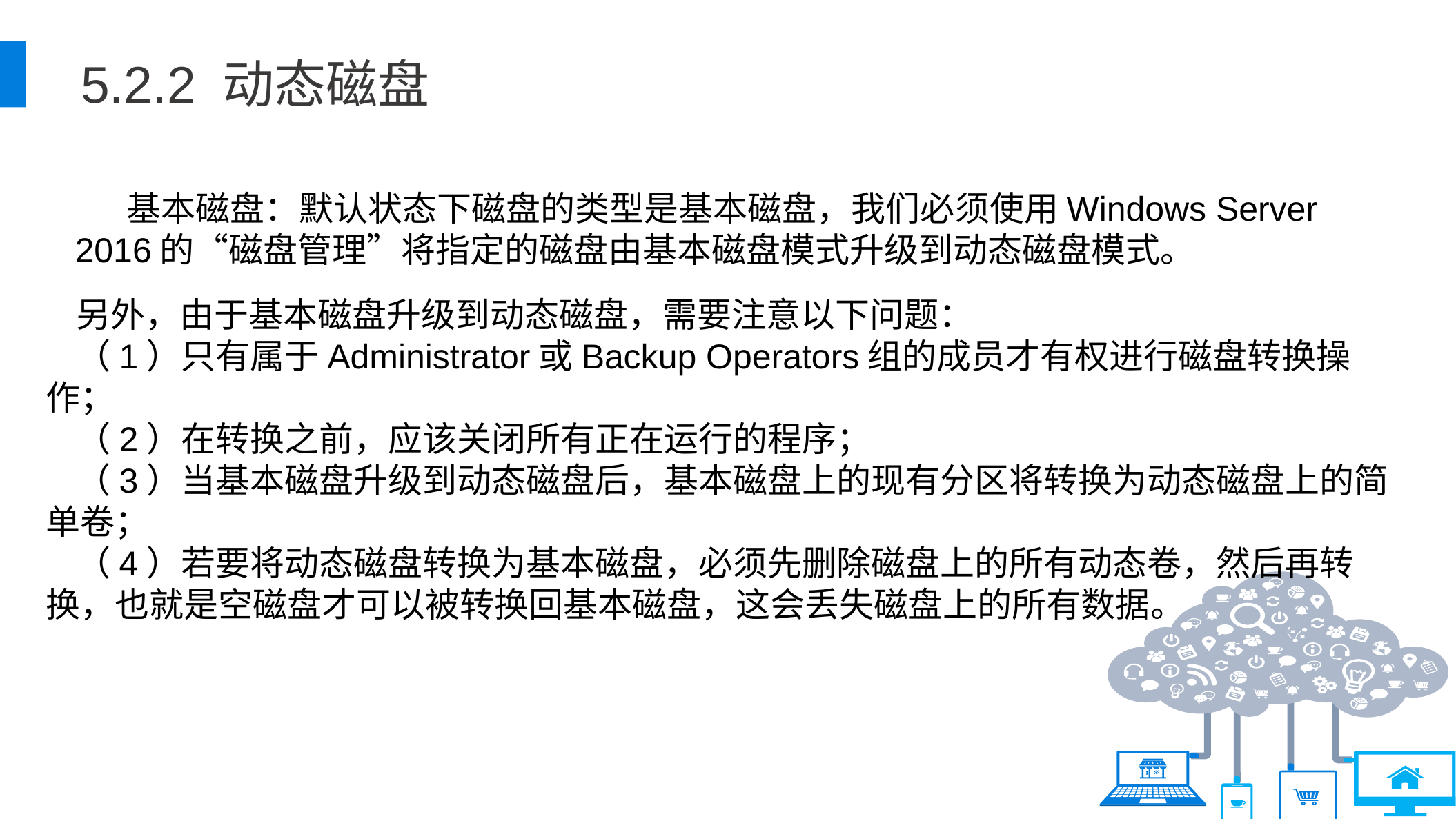

5.2.2 动态磁盘
基本磁盘：默认状态下磁盘的类型是基本磁盘，我们必须使用Windows Server 2016的“磁盘管理”将指定的磁盘由基本磁盘模式升级到动态磁盘模式。

另外，由于基本磁盘升级到动态磁盘，需要注意以下问题：
（1）只有属于Administrator或Backup Operators组的成员才有权进行磁盘转换操作；
（2）在转换之前，应该关闭所有正在运行的程序；
（3）当基本磁盘升级到动态磁盘后，基本磁盘上的现有分区将转换为动态磁盘上的简单卷；
（4）若要将动态磁盘转换为基本磁盘，必须先删除磁盘上的所有动态卷，然后再转换，也就是空磁盘才可以被转换回基本磁盘，这会丢失磁盘上的所有数据。